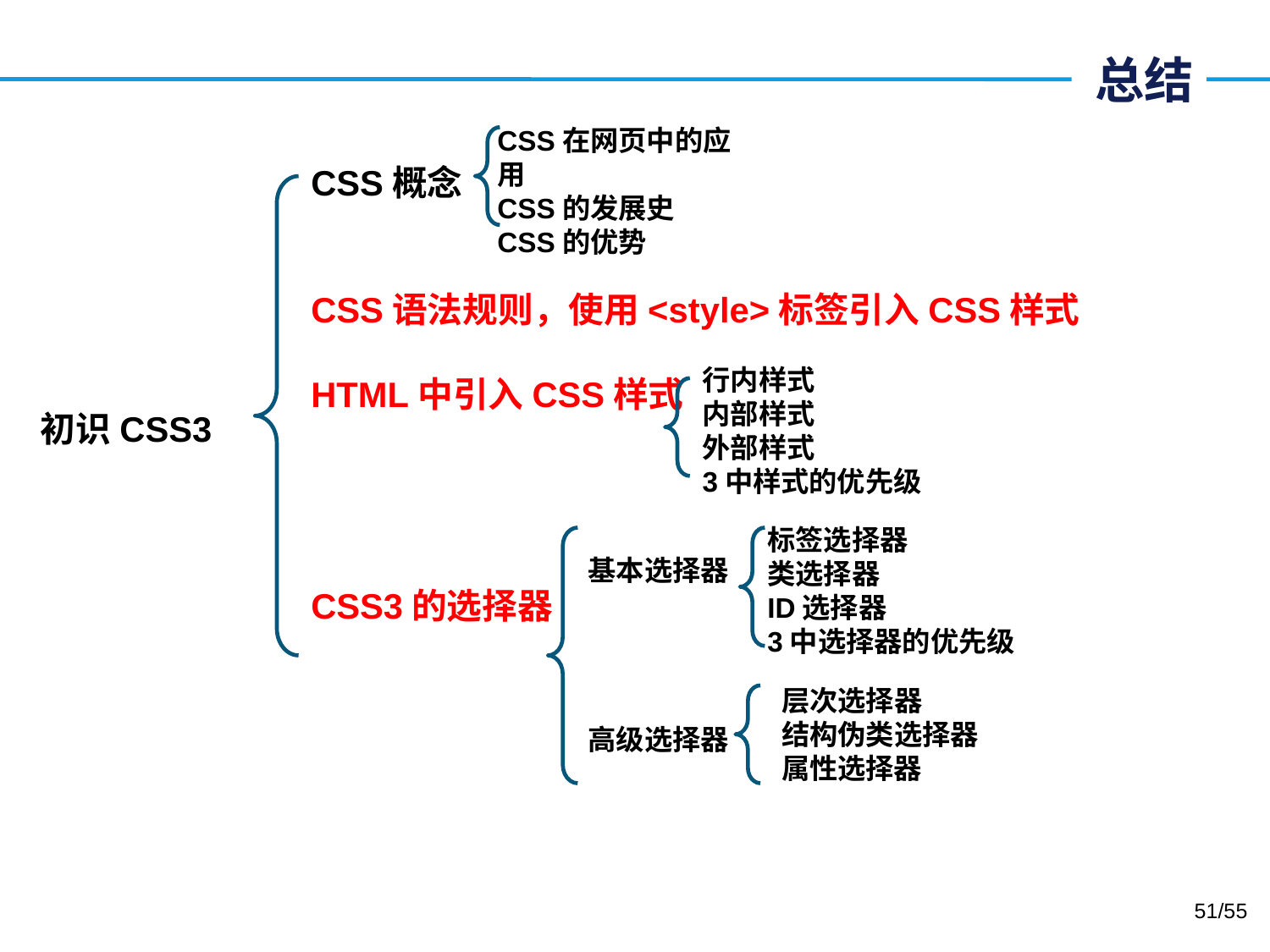

# 总结
CSS在网页中的应用
CSS的发展史
CSS的优势

CSS概念

CSS语法规则，使用<style>标签引入CSS样式

HTML中引入CSS样式

CSS3的选择器

行内样式
内部样式
外部样式
3中样式的优先级

初识CSS3
标签选择器
类选择器
ID选择器
3中选择器的优先级

基本选择器

高级选择器
层次选择器
结构伪类选择器
属性选择器

51/55